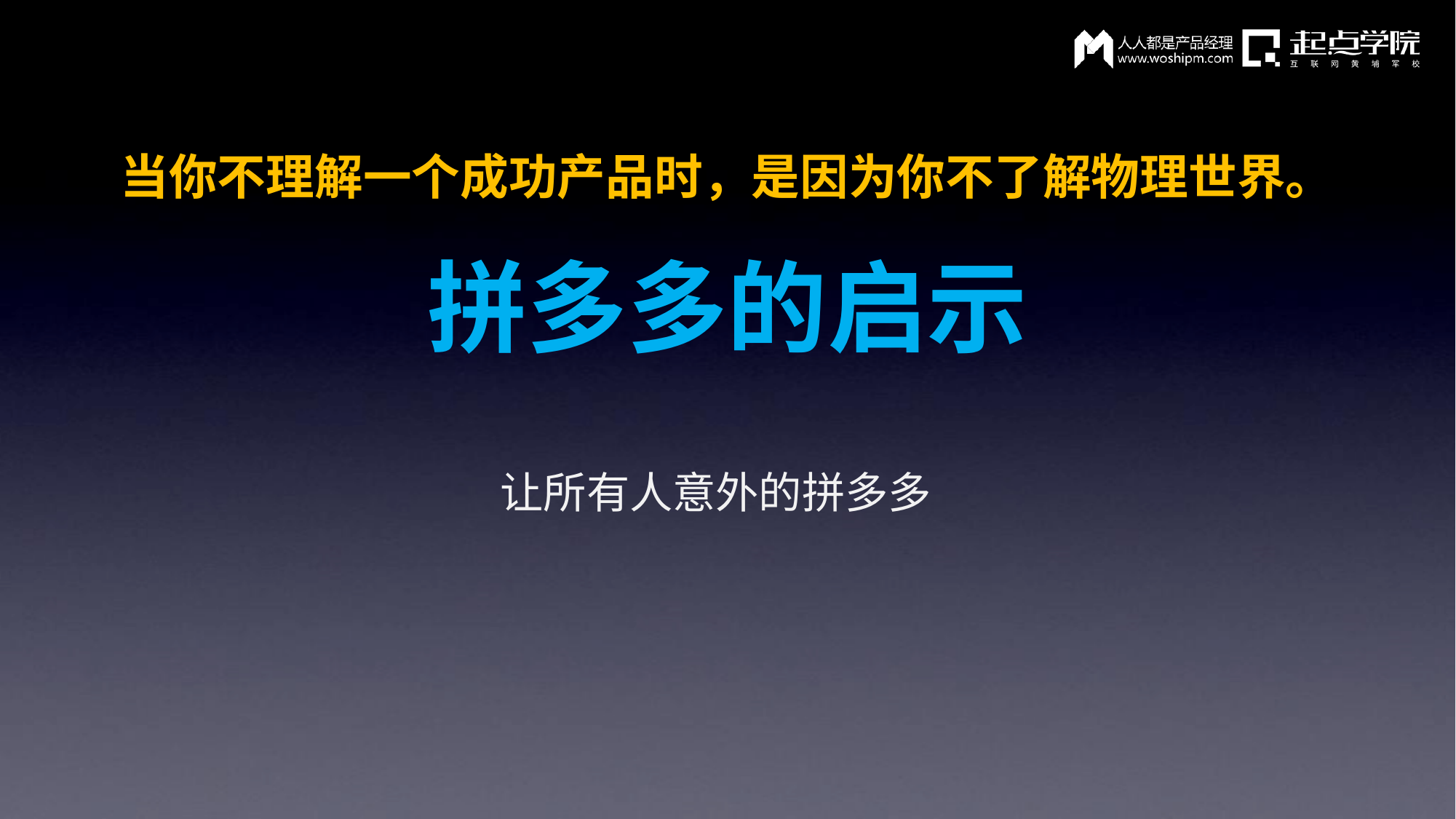

当你不理解一个成功产品时，是因为你不了解物理世界。
拼多多的启示
让所有人意外的拼多多